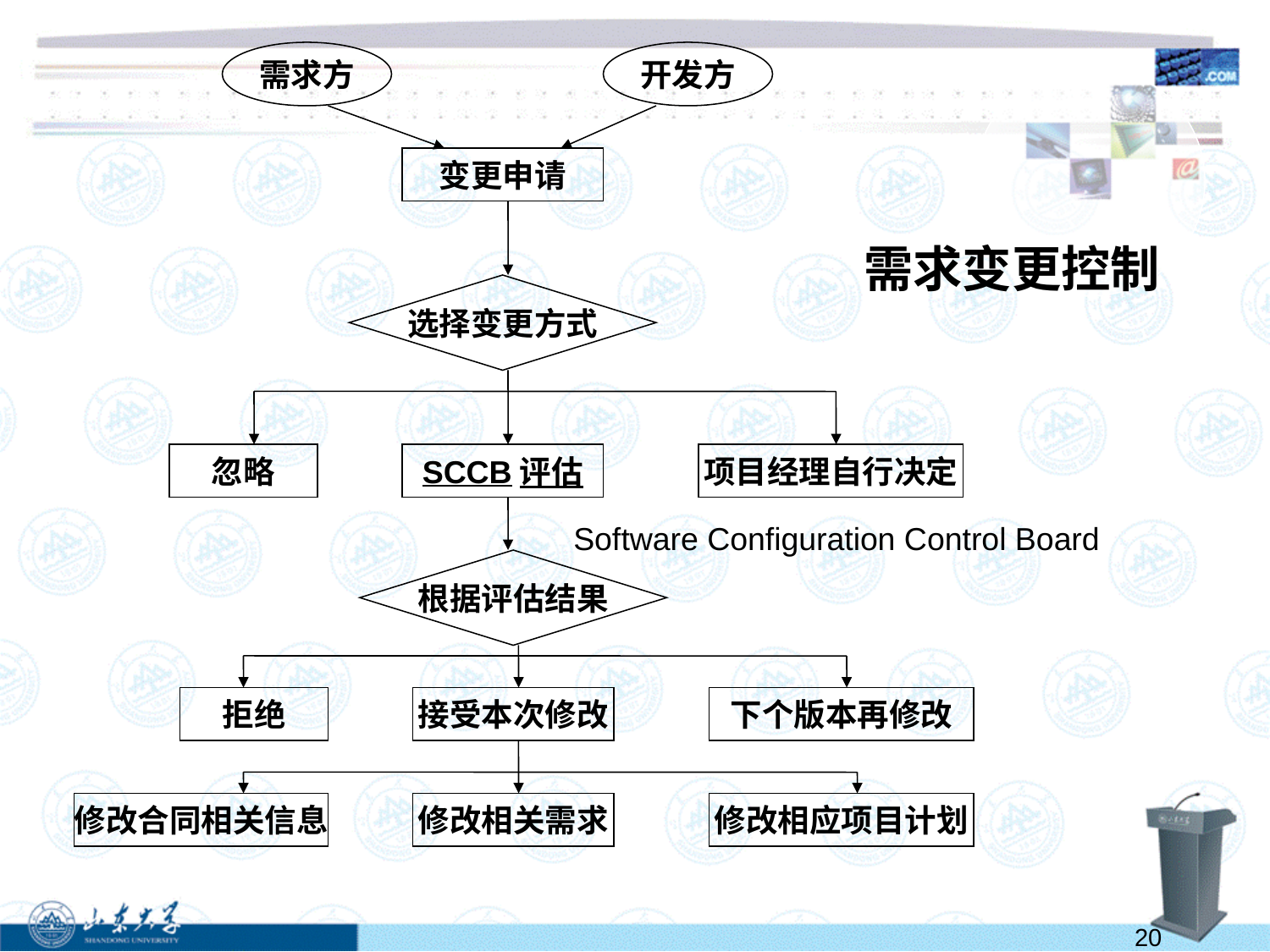

需求方
开发方

变更申请

需求变更控制
选择变更方式

忽略
SCCB评估
项目经理自行决定

Software Configuration Control Board
根据评估结果

拒绝
接受本次修改
下个版本再修改

修改合同相关信息
修改相关需求
修改相应项目计划
20